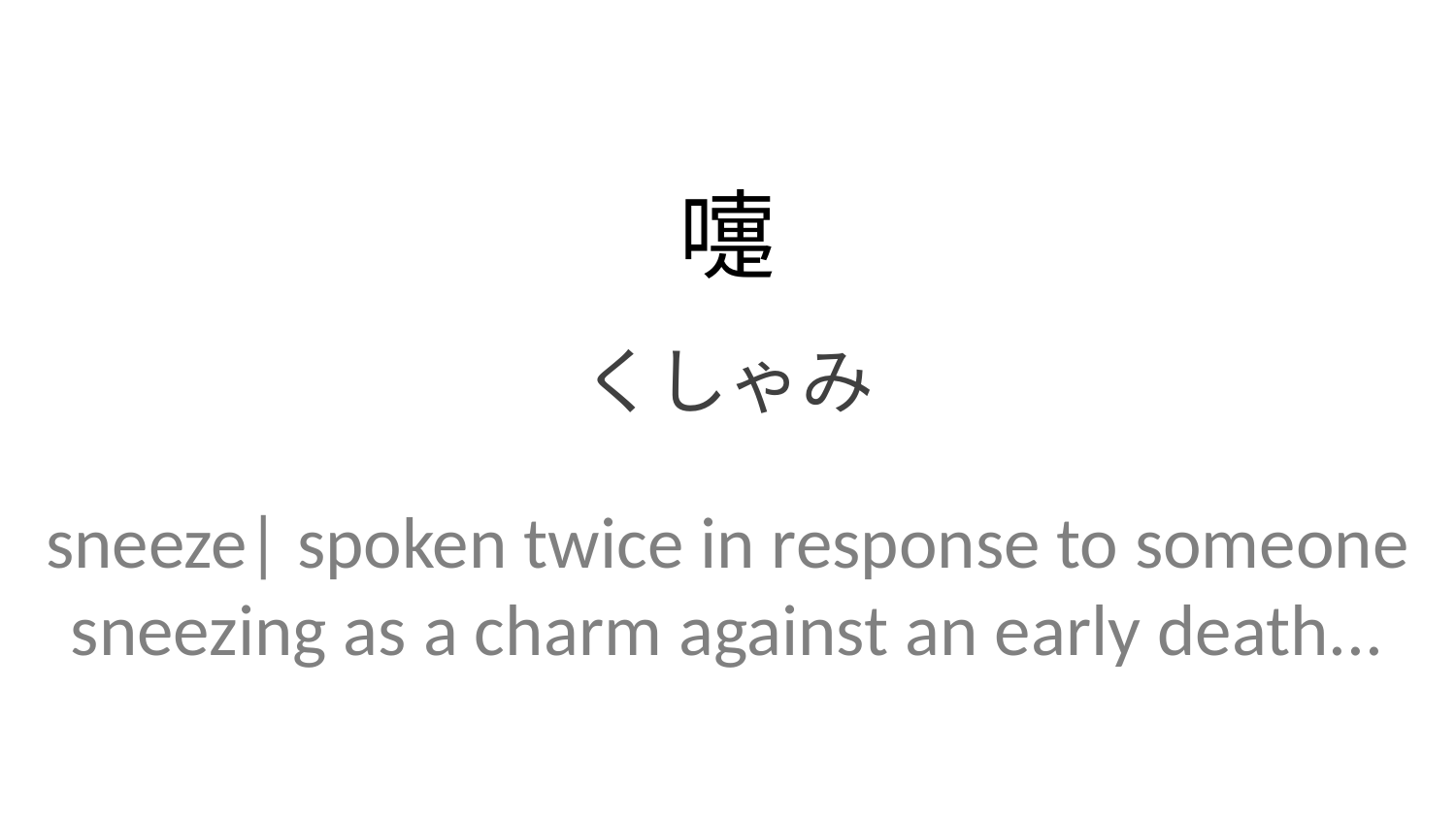

嚏

くしゃみ
sneeze| spoken twice in response to someone sneezing as a charm against an early death...